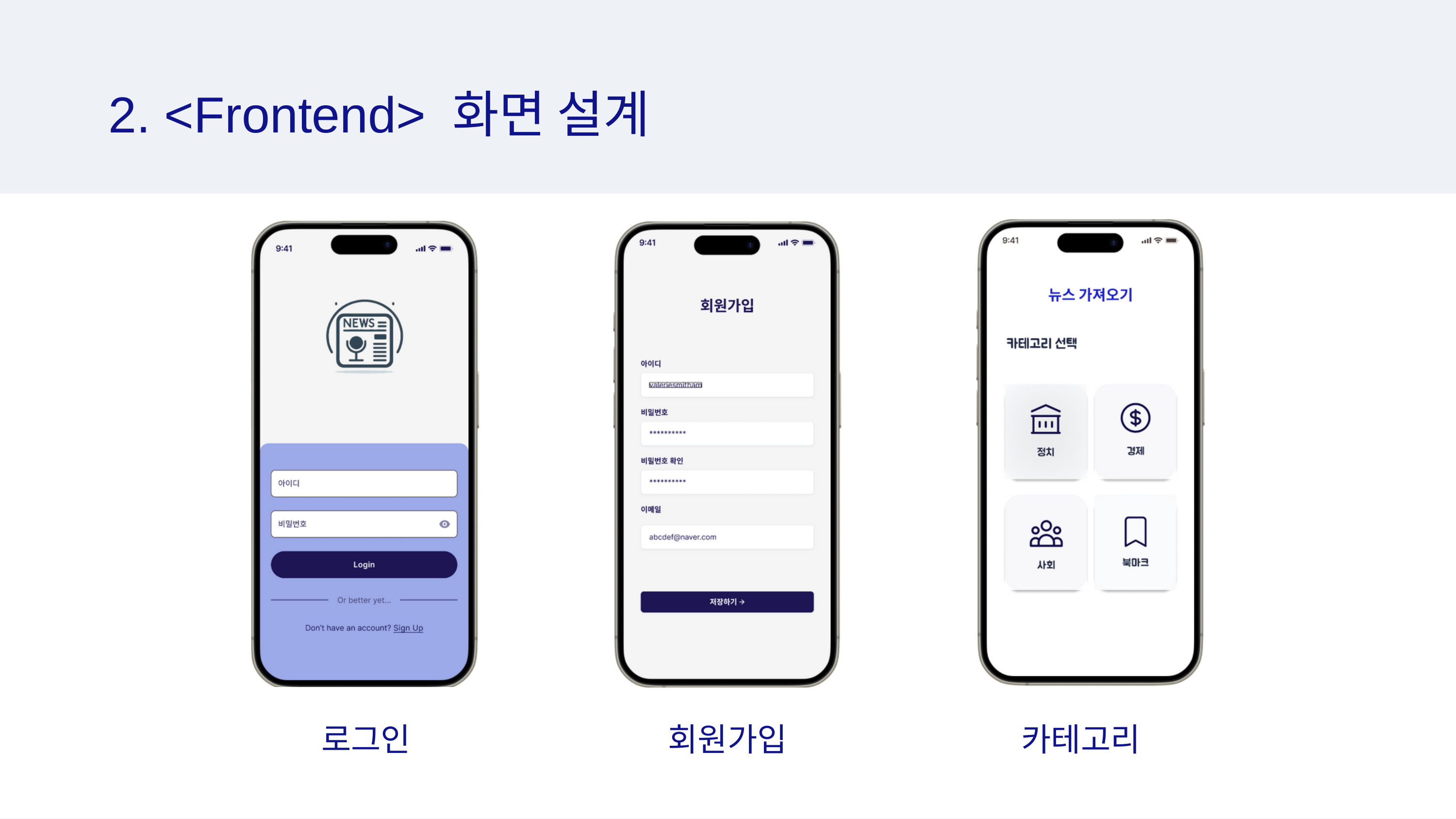

2. <Frontend> 화면 설계

로그인
회원가입
카테고리